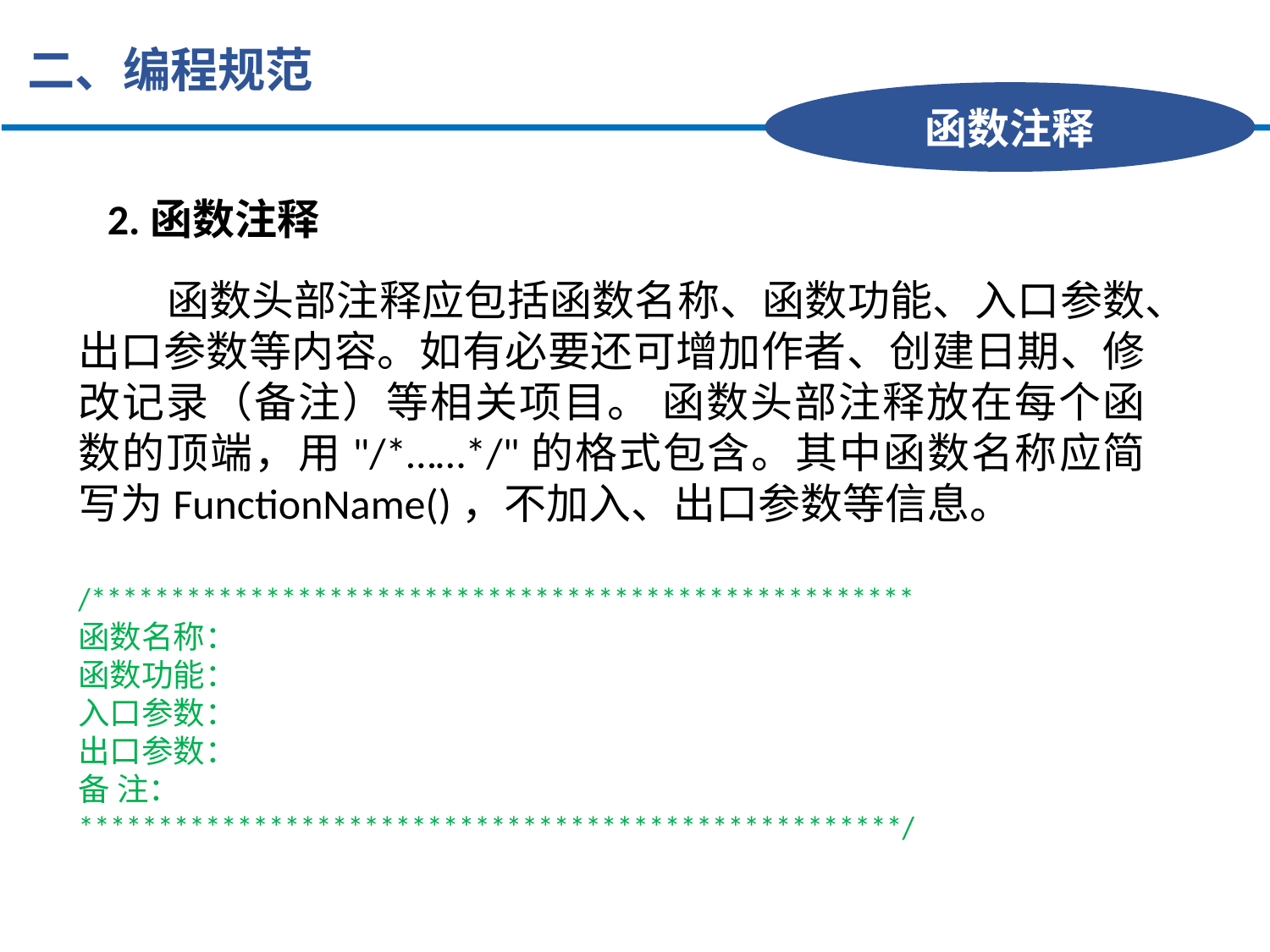

二、编程规范
函数注释

2.函数注释

        函数头部注释应包括函数名称、函数功能、入口参数、出口参数等内容。如有必要还可增加作者、创建日期、修改记录（备注）等相关项目。 函数头部注释放在每个函数的顶端，用"/*……*/"的格式包含。其中函数名称应简写为FunctionName()，不加入、出口参数等信息。

/****************************************************
函数名称：
函数功能：
入口参数：
出口参数：
备 注：
****************************************************/